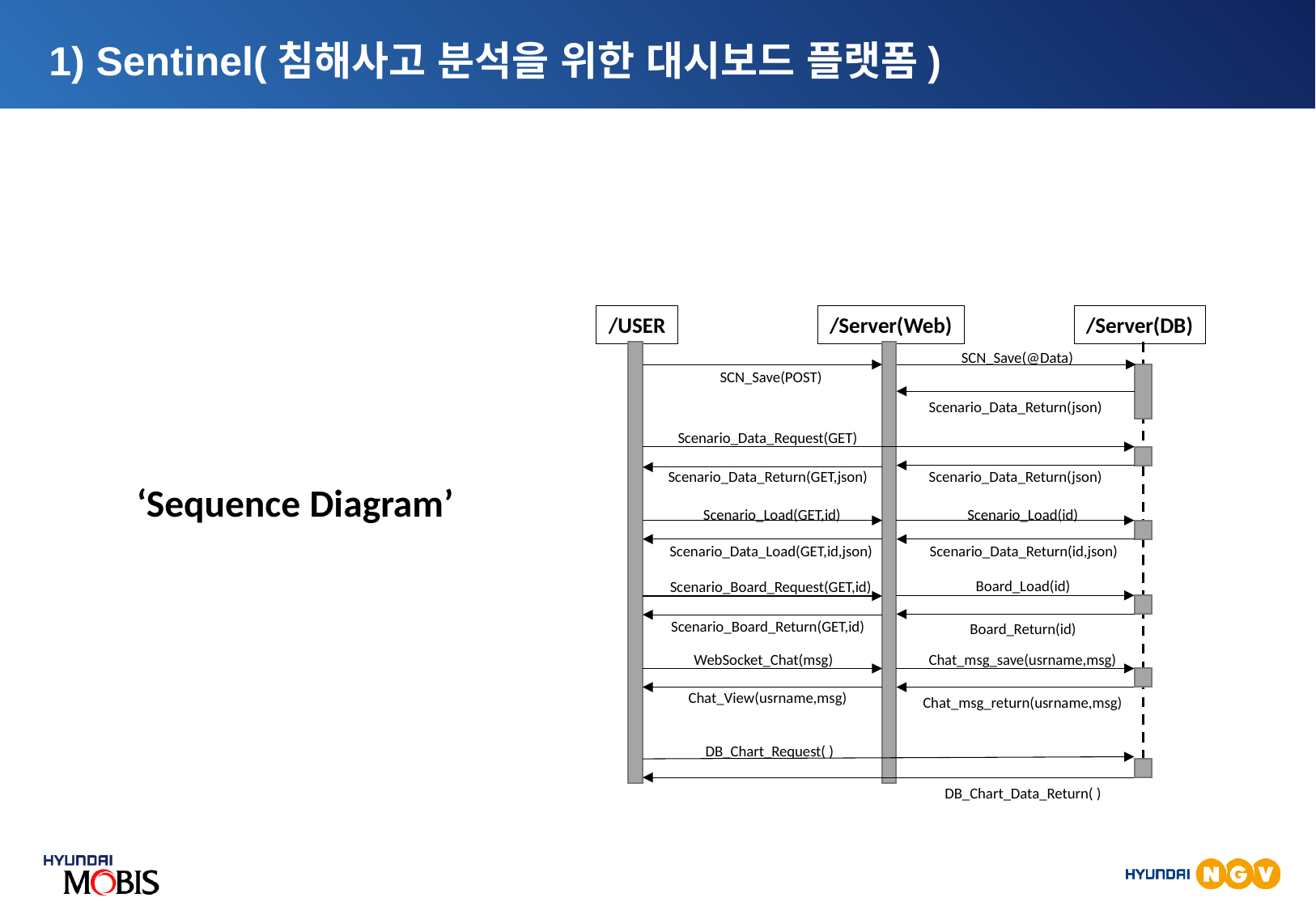

1) Sentinel(침해사고 분석을 위한 대시보드 플랫폼)
/Server(Web)
/Server(DB)
/USER

SCN_Save(@Data)
SCN_Save(POST)

Scenario_Data_Return(json)
Scenario_Data_Request(GET)

Scenario_Data_Return(GET,json)
Scenario_Data_Return(json)

Scenario_Load(GET,id)
Scenario_Load(id)
Scenario_Data_Load(GET,id,json)
Scenario_Data_Return(id,json)
Board_Load(id)
Scenario_Board_Request(GET,id)
Scenario_Board_Return(GET,id)
Board_Return(id)
WebSocket_Chat(msg)
Chat_msg_save(usrname,msg)
Chat_View(usrname,msg)
Chat_msg_return(usrname,msg)
DB_Chart_Request( )

DB_Chart_Data_Return( )
‘Sequence Diagram’